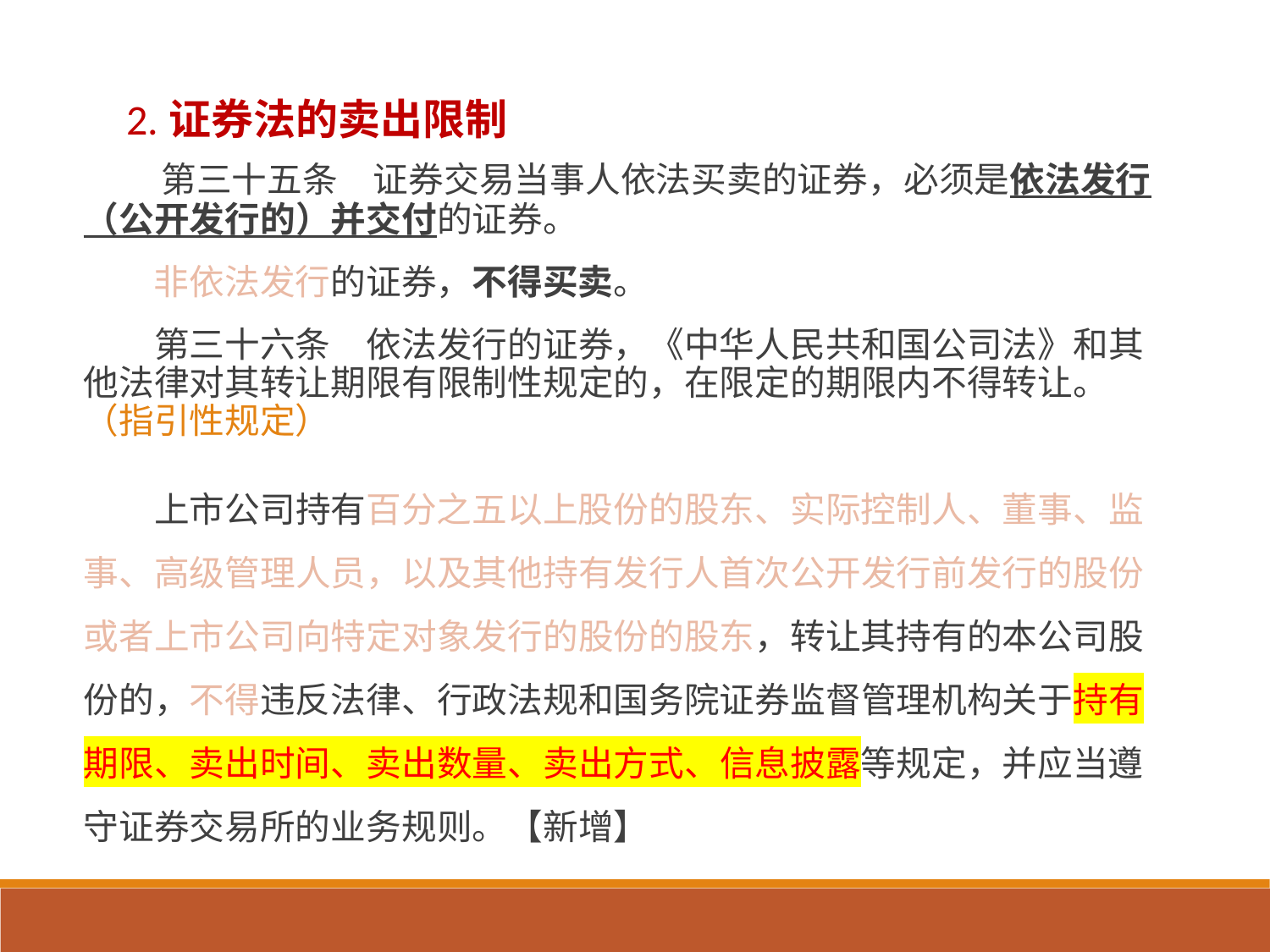

# 2.证券法的卖出限制
        第三十五条　证券交易当事人依法买卖的证券，必须是依法发行（公开发行的）并交付的证券。
　　非依法发行的证券，不得买卖。
　　第三十六条　依法发行的证券，《中华人民共和国公司法》和其他法律对其转让期限有限制性规定的，在限定的期限内不得转让。（指引性规定）
　　上市公司持有百分之五以上股份的股东、实际控制人、董事、监事、高级管理人员，以及其他持有发行人首次公开发行前发行的股份或者上市公司向特定对象发行的股份的股东，转让其持有的本公司股份的，不得违反法律、行政法规和国务院证券监督管理机构关于持有期限、卖出时间、卖出数量、卖出方式、信息披露等规定，并应当遵守证券交易所的业务规则。【新增】